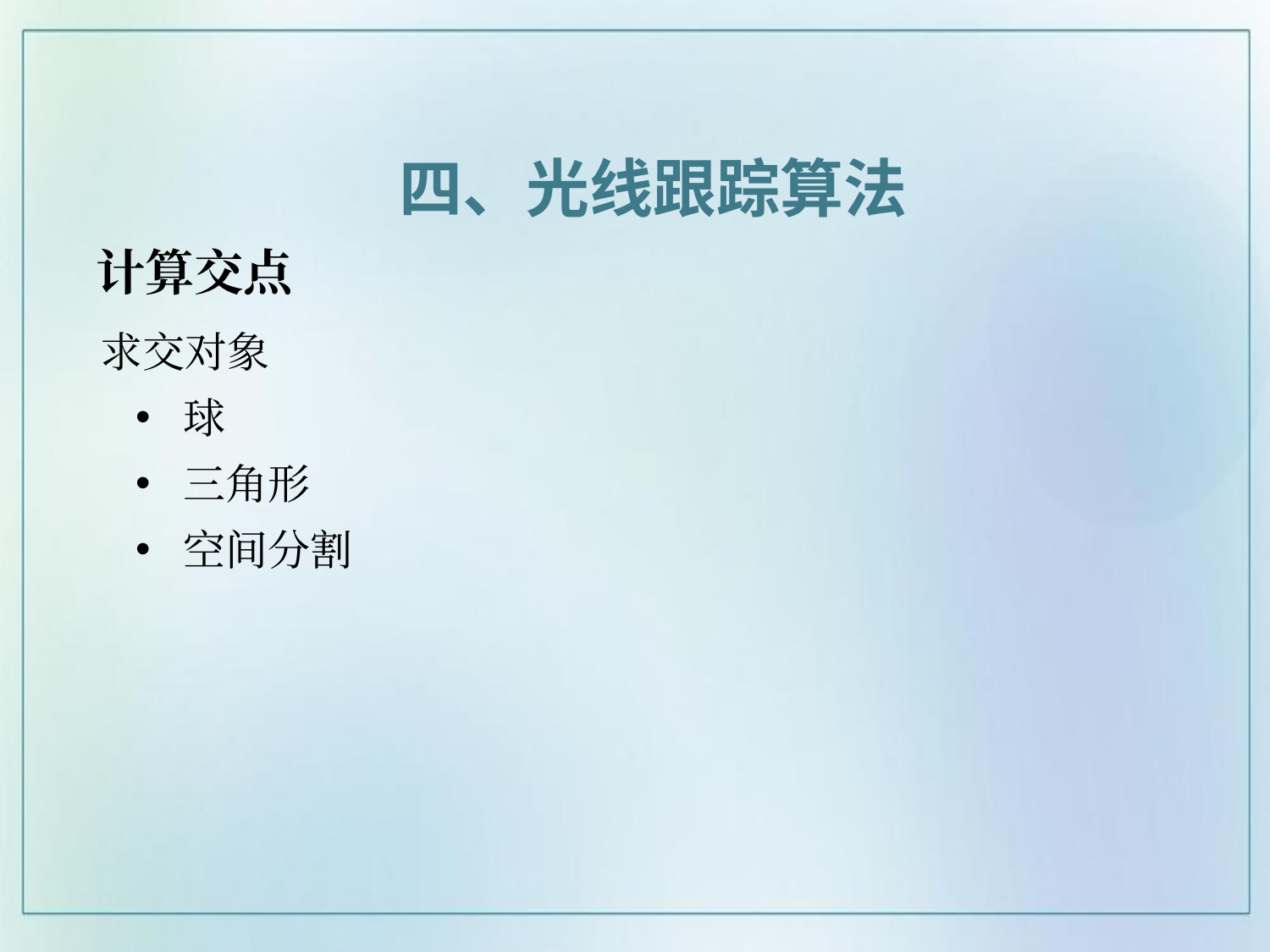

四、光线跟踪算法
# 计算交点
求交对象
球
三角形
空间分割